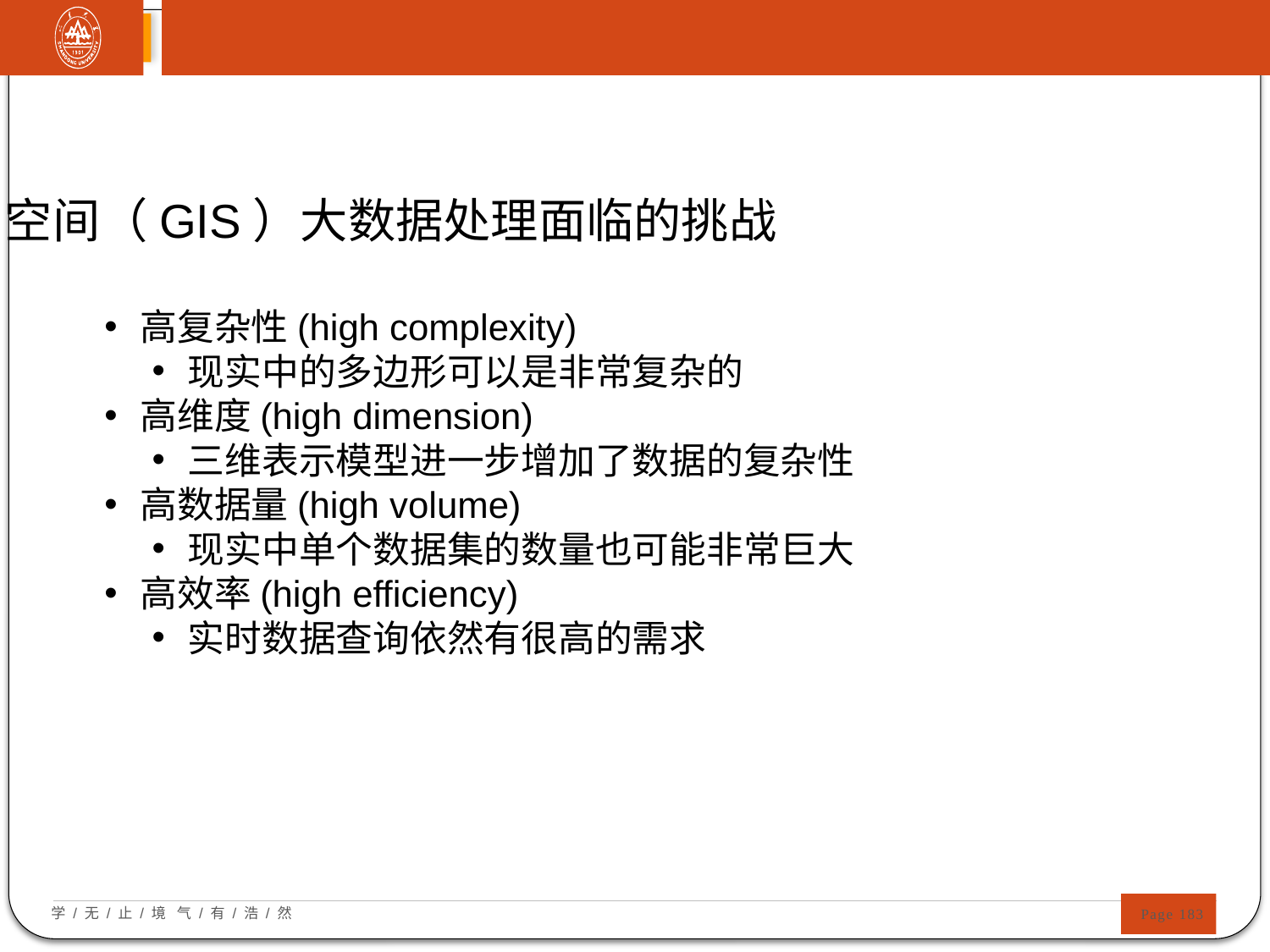

空间（GIS）大数据处理面临的挑战
高复杂性(high complexity)
现实中的多边形可以是非常复杂的
高维度(high dimension)
三维表示模型进一步增加了数据的复杂性
高数据量(high volume)
现实中单个数据集的数量也可能非常巨大
高效率(high efficiency)
实时数据查询依然有很高的需求
  Page 183